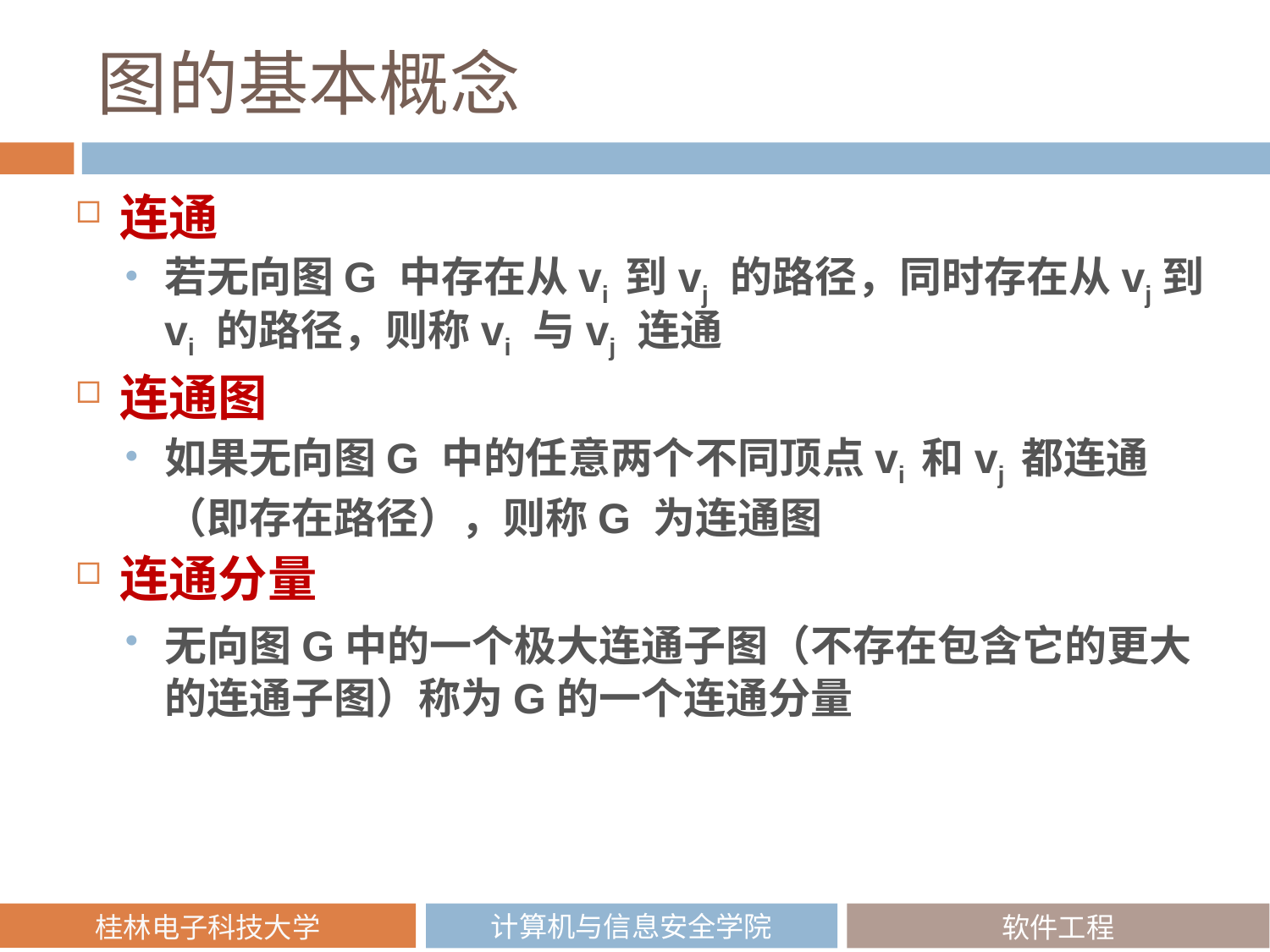

# 图的基本概念
连通
若无向图G 中存在从vi 到vj 的路径，同时存在从vj到vi 的路径，则称vi 与vj 连通
连通图
如果无向图G 中的任意两个不同顶点vi 和vj 都连通（即存在路径），则称G 为连通图
连通分量
无向图G中的一个极大连通子图（不存在包含它的更大的连通子图）称为G的一个连通分量